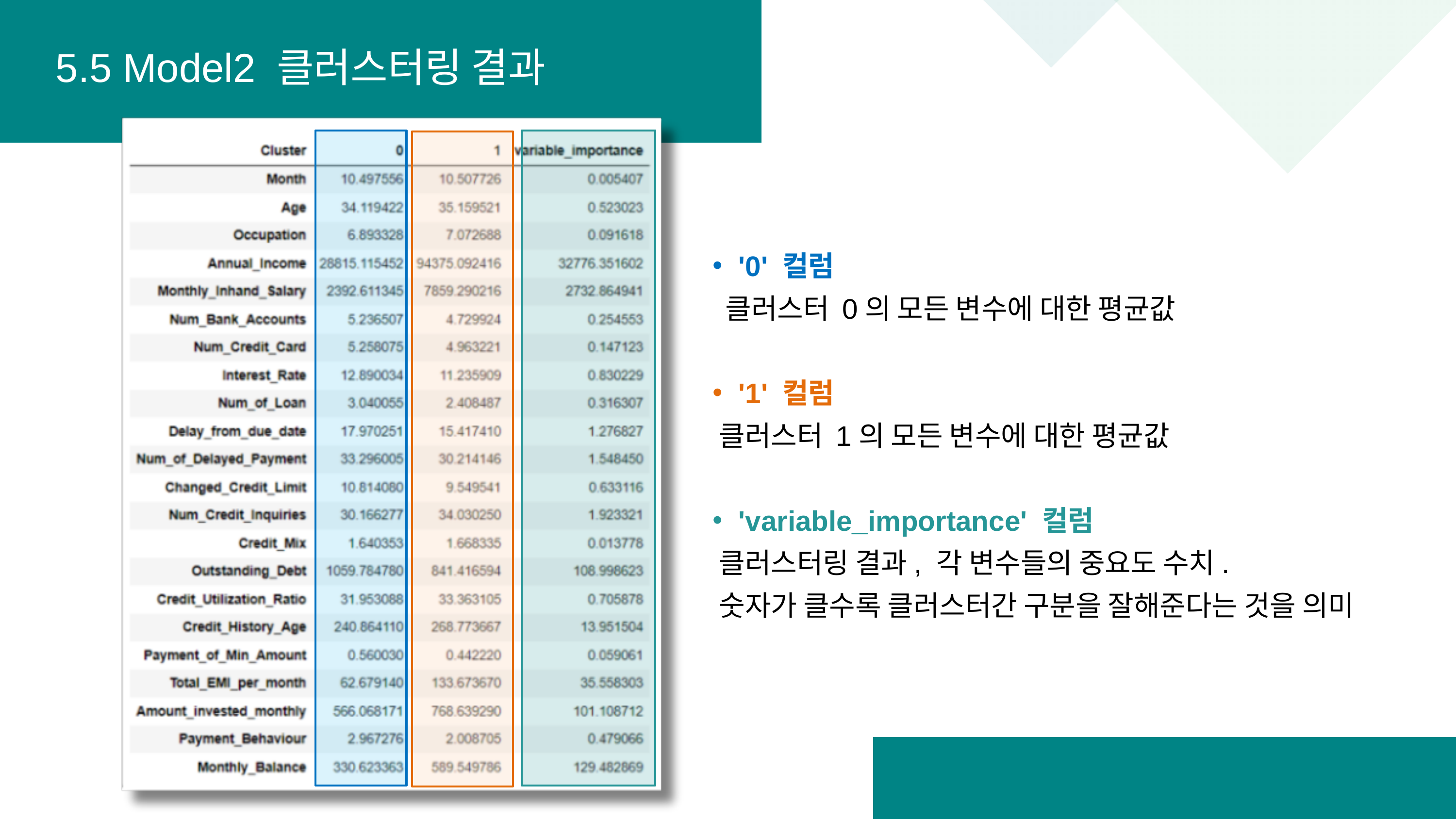

5.5 Model2 클러스터링 결과

'0' 컬럼
     클러스터 0의 모든 변수에 대한 평균값

'1' 컬럼
    클러스터 1의 모든 변수에 대한 평균값

'variable_importance' 컬럼
    클러스터링 결과, 각 변수들의 중요도 수치.
    숫자가 클수록 클러스터간 구분을 잘해준다는 것을 의미